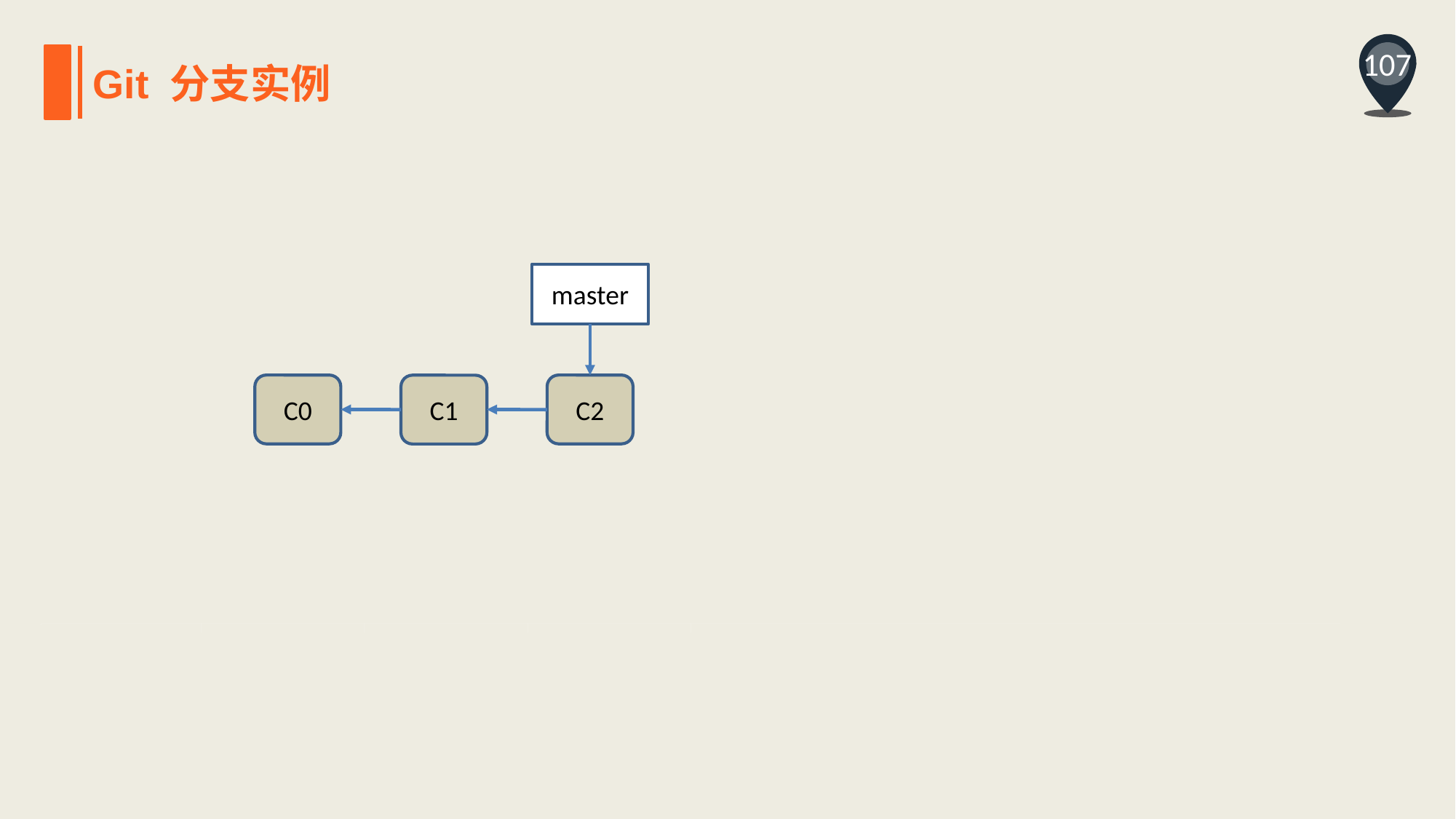

107

Git 分支实例
master
C0
C2
C1